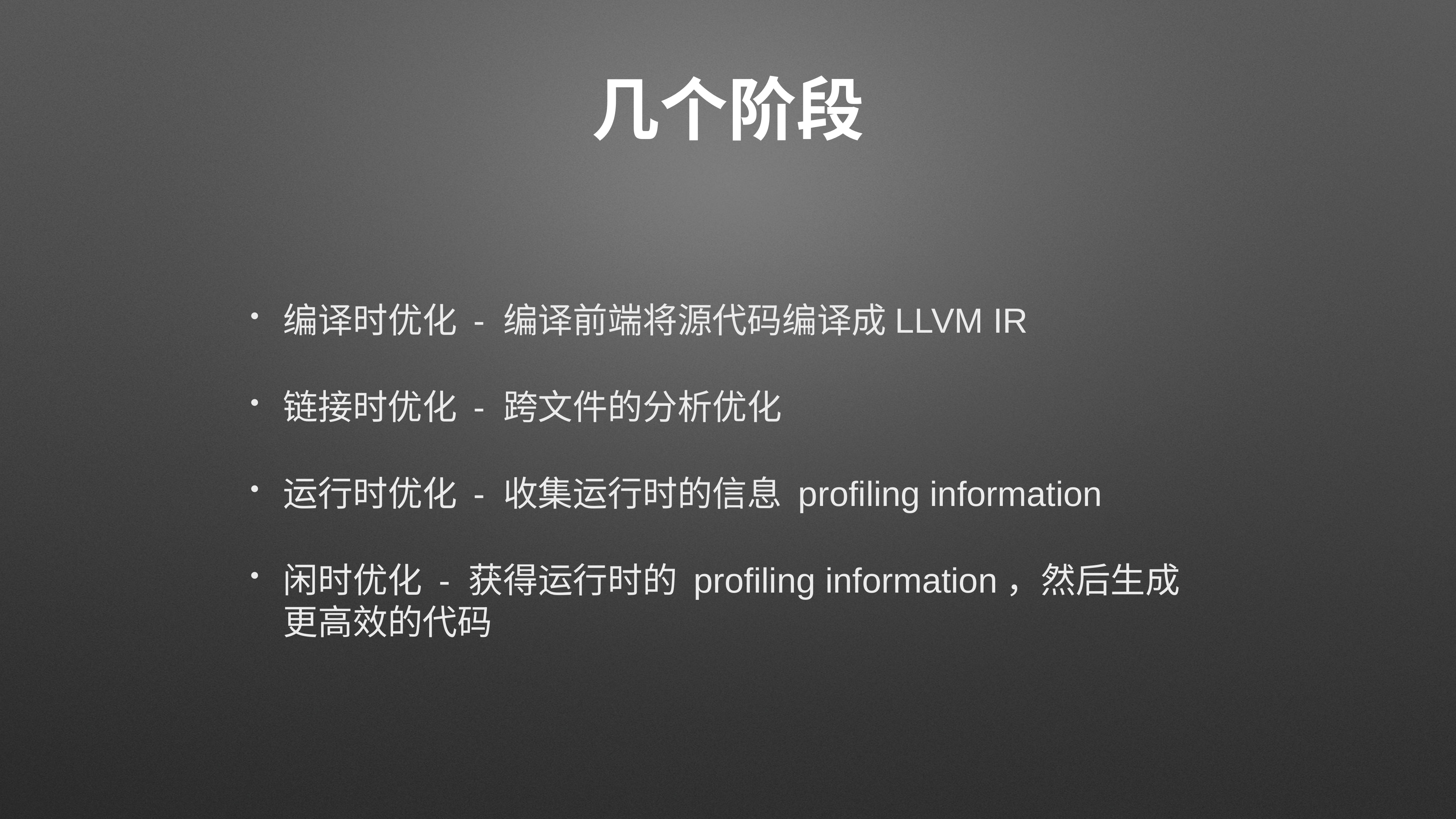

# 几个阶段
编译时优化 - 编译前端将源代码编译成LLVM IR
链接时优化 - 跨文件的分析优化
运行时优化 - 收集运行时的信息 profiling information
闲时优化 - 获得运行时的 profiling information，然后生成更高效的代码